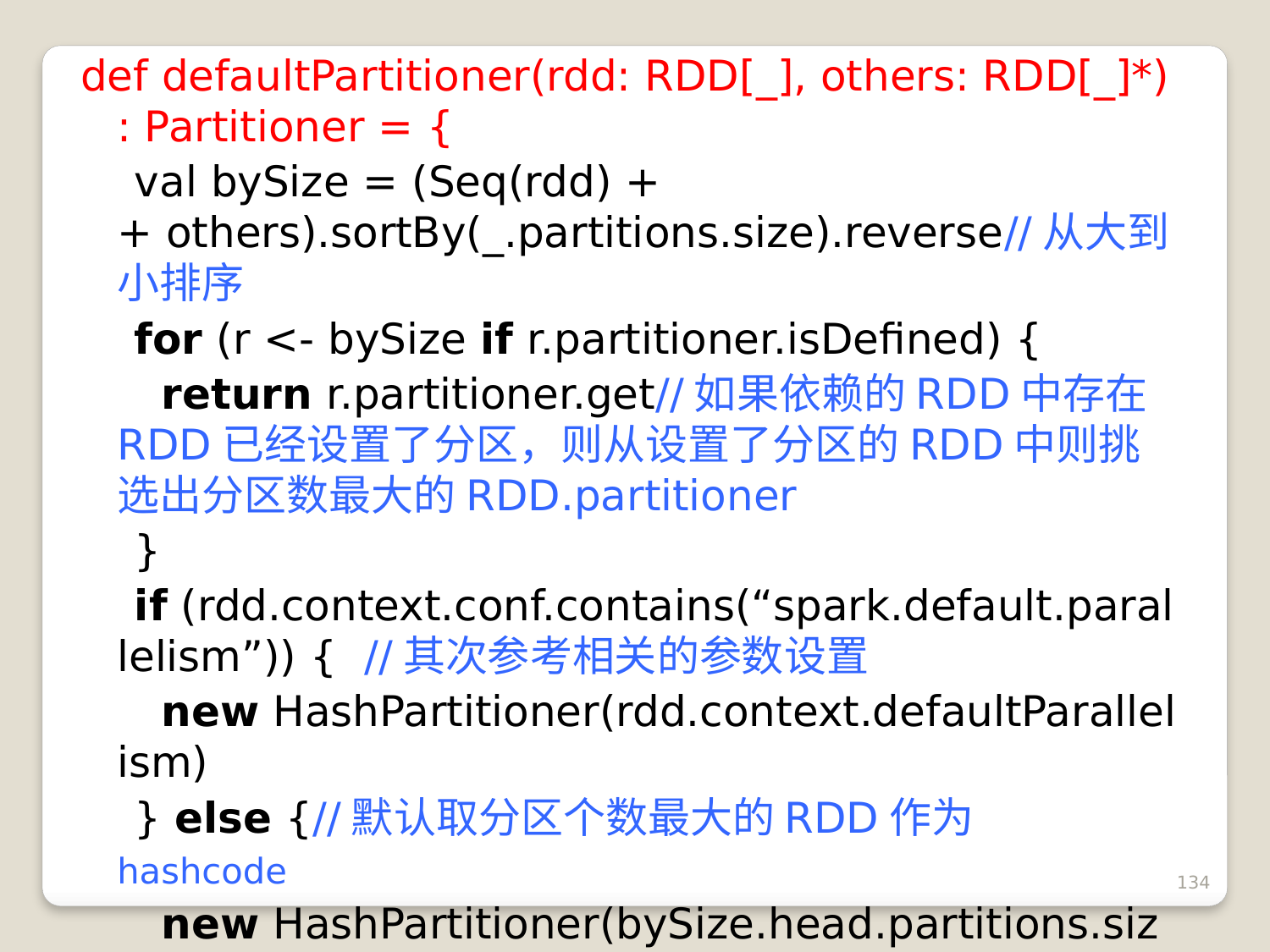

def defaultPartitioner(rdd: RDD[_], others: RDD[_]*): Partitioner = {
    val bySize = (Seq(rdd) ++ others).sortBy(_.partitions.size).reverse//从大到小排序
    for (r <- bySize if r.partitioner.isDefined) {
      return r.partitioner.get//如果依赖的RDD中存在RDD已经设置了分区，则从设置了分区的RDD中则挑选出分区数最大的RDD.partitioner
    }
    if (rdd.context.conf.contains(“spark.default.parallelism”)) {  //其次参考相关的参数设置
      new HashPartitioner(rdd.context.defaultParallelism)
    } else {//默认取分区个数最大的RDD作为hashcode
      new HashPartitioner(bySize.head.partitions.size)}}
134